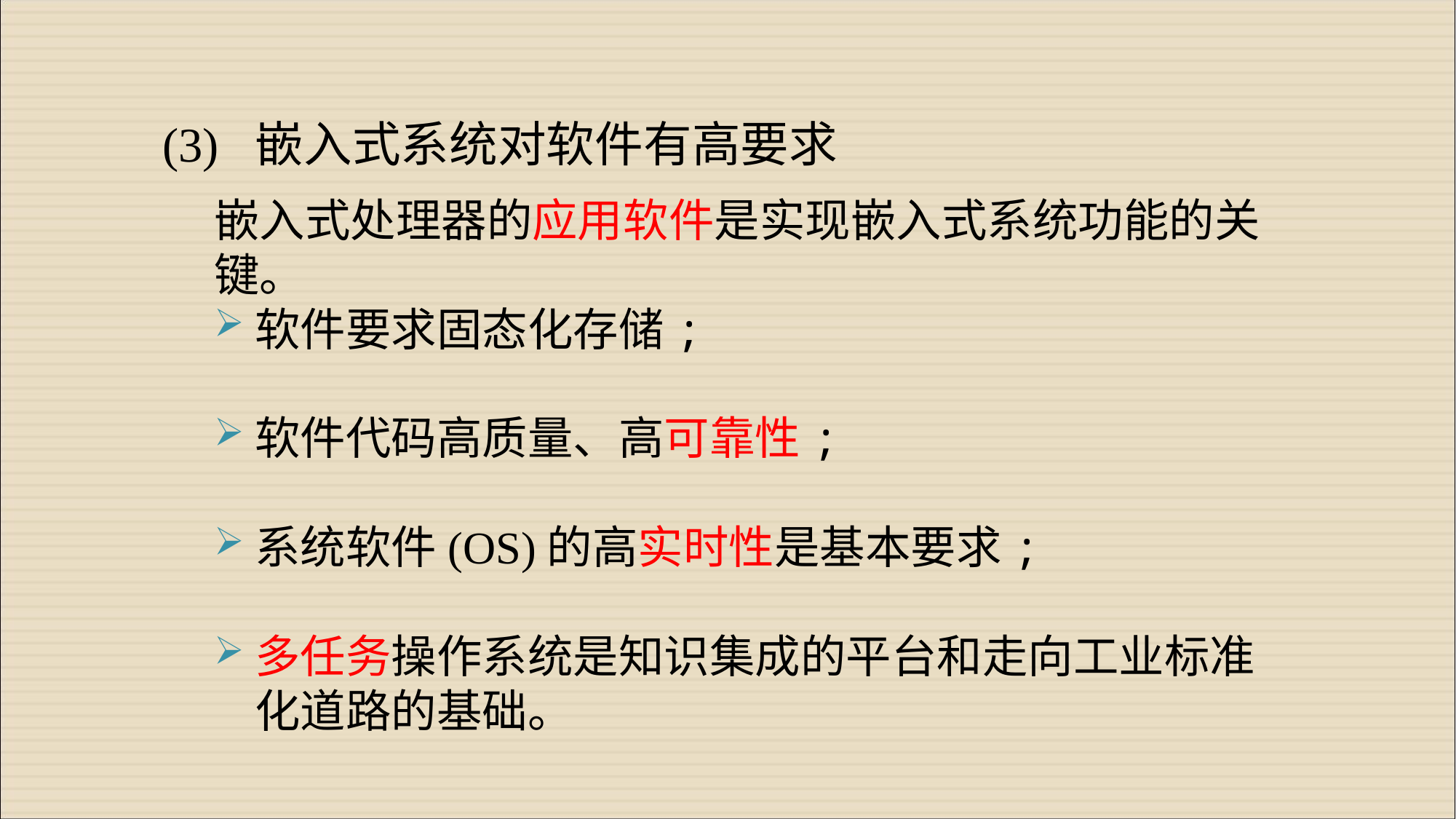

(3)  嵌入式系统对软件有高要求
嵌入式处理器的应用软件是实现嵌入式系统功能的关键。
软件要求固态化存储;

软件代码高质量、高可靠性;

系统软件(OS)的高实时性是基本要求;

多任务操作系统是知识集成的平台和走向工业标准化道路的基础。